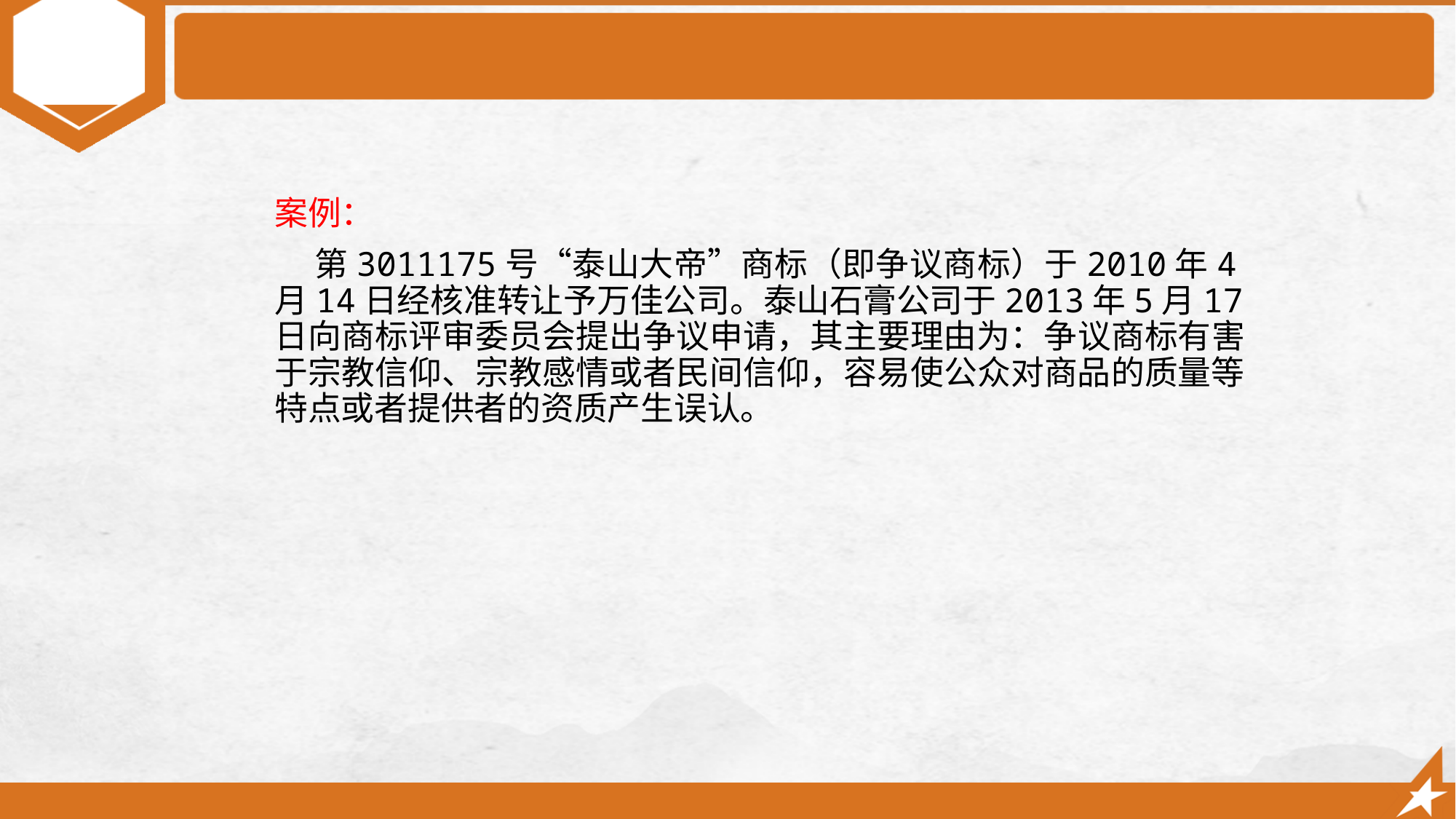

案例：
    第3011175号“泰山大帝”商标（即争议商标）于2010年4月14日经核准转让予万佳公司。泰山石膏公司于2013年5月17日向商标评审委员会提出争议申请，其主要理由为：争议商标有害于宗教信仰、宗教感情或者民间信仰，容易使公众对商品的质量等特点或者提供者的资质产生误认。